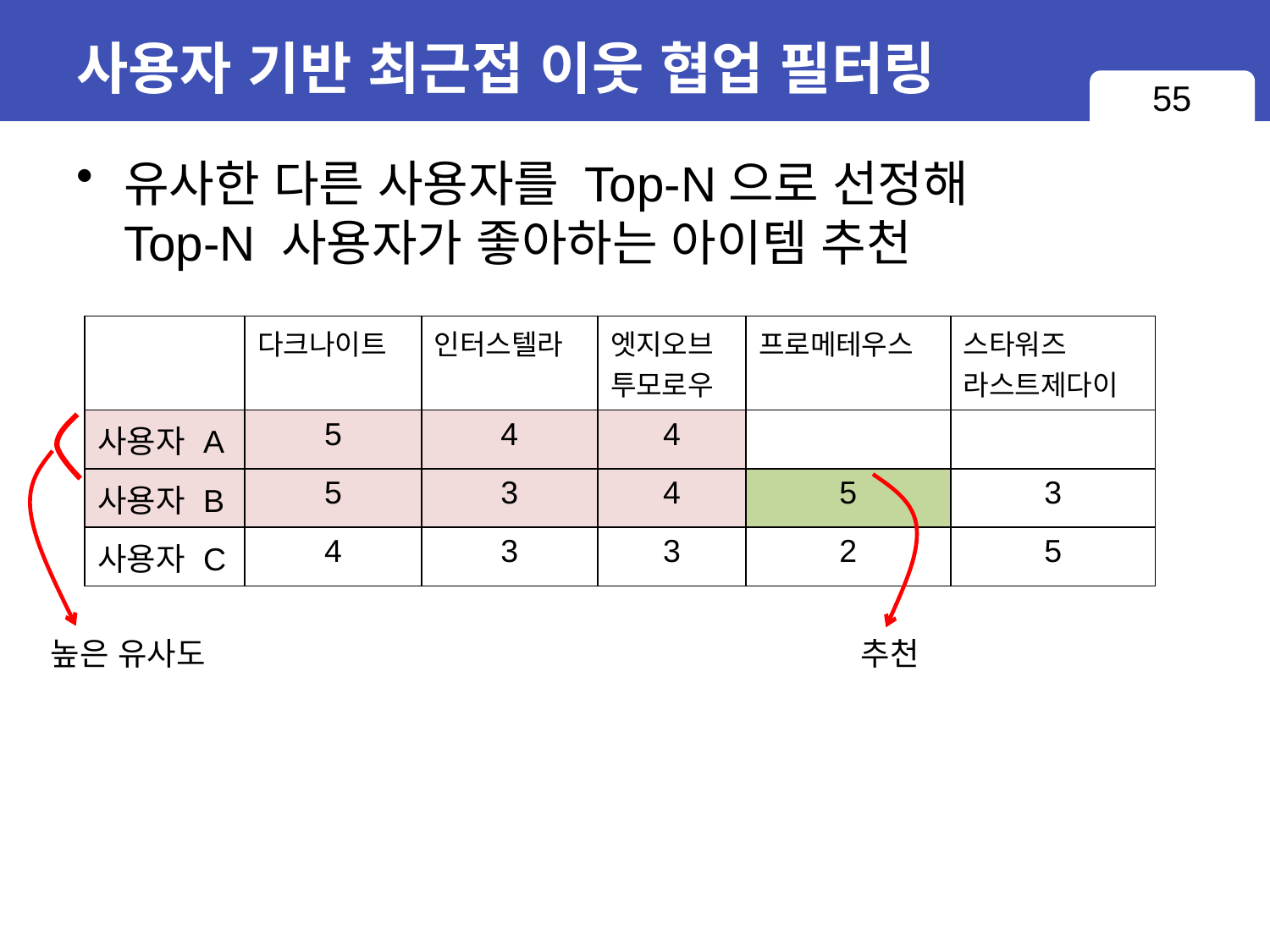

# 사용자 기반 최근접 이웃 협업 필터링
55
유사한 다른 사용자를 Top-N으로 선정해
Top-N 사용자가 좋아하는 아이템 추천
|  | 다크나이트 | 인터스텔라 | 엣지오브 투모로우 | 프로메테우스 | 스타워즈 라스트제다이 |
| --- | --- | --- | --- | --- | --- |
| 사용자 A | 5 | 4 | 4 |  |  |
| 사용자 B | 5 | 3 | 4 | 5 | 3 |
| 사용자 C | 4 | 3 | 3 | 2 | 5 |

높은 유사도
추천